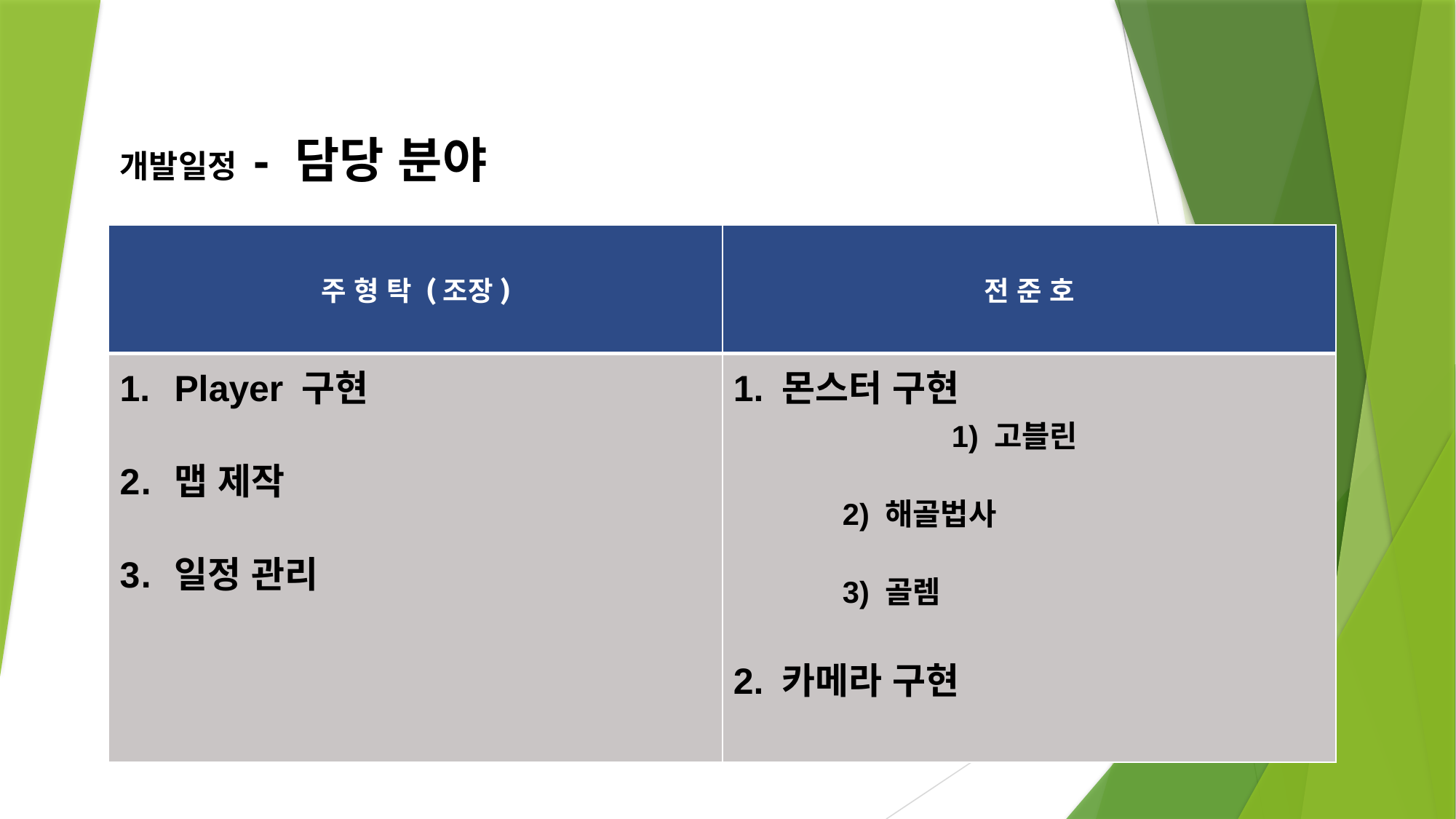

개발일정 - 담당 분야
| 주 형 탁 (조장) | 전 준 호 |
| --- | --- |
| Player 구현 맵 제작 일정 관리 | 1. 몬스터 구현 1) 고블린 2) 해골법사 3) 골렘 2. 카메라 구현 |